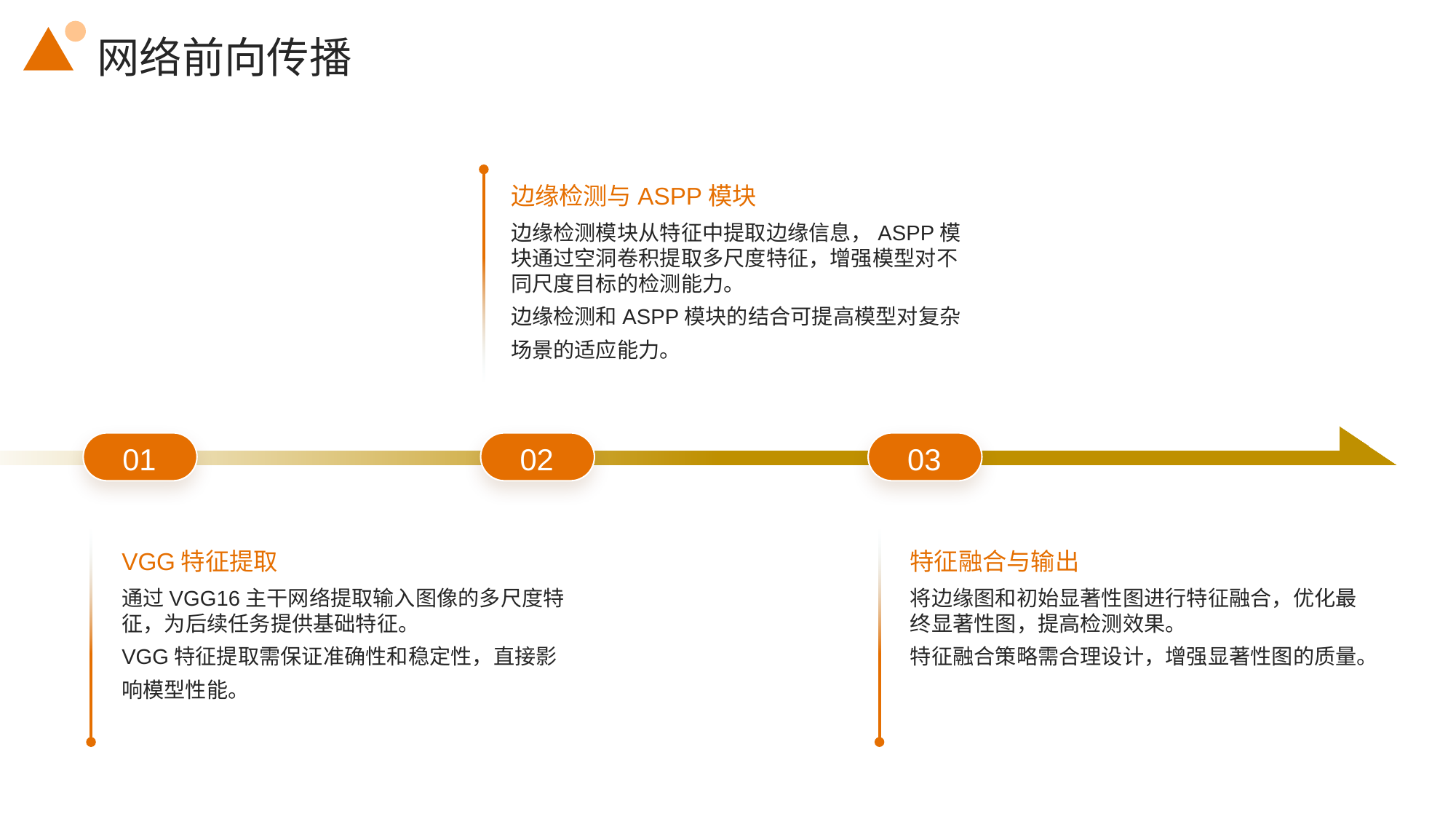

网络前向传播

边缘检测与ASPP模块

边缘检测模块从特征中提取边缘信息，ASPP模块通过空洞卷积提取多尺度特征，增强模型对不同尺度目标的检测能力。
边缘检测和ASPP模块的结合可提高模型对复杂场景的适应能力。

01
02
03

VGG特征提取
特征融合与输出
通过VGG16主干网络提取输入图像的多尺度特征，为后续任务提供基础特征。
VGG特征提取需保证准确性和稳定性，直接影响模型性能。
将边缘图和初始显著性图进行特征融合，优化最终显著性图，提高检测效果。
特征融合策略需合理设计，增强显著性图的质量。